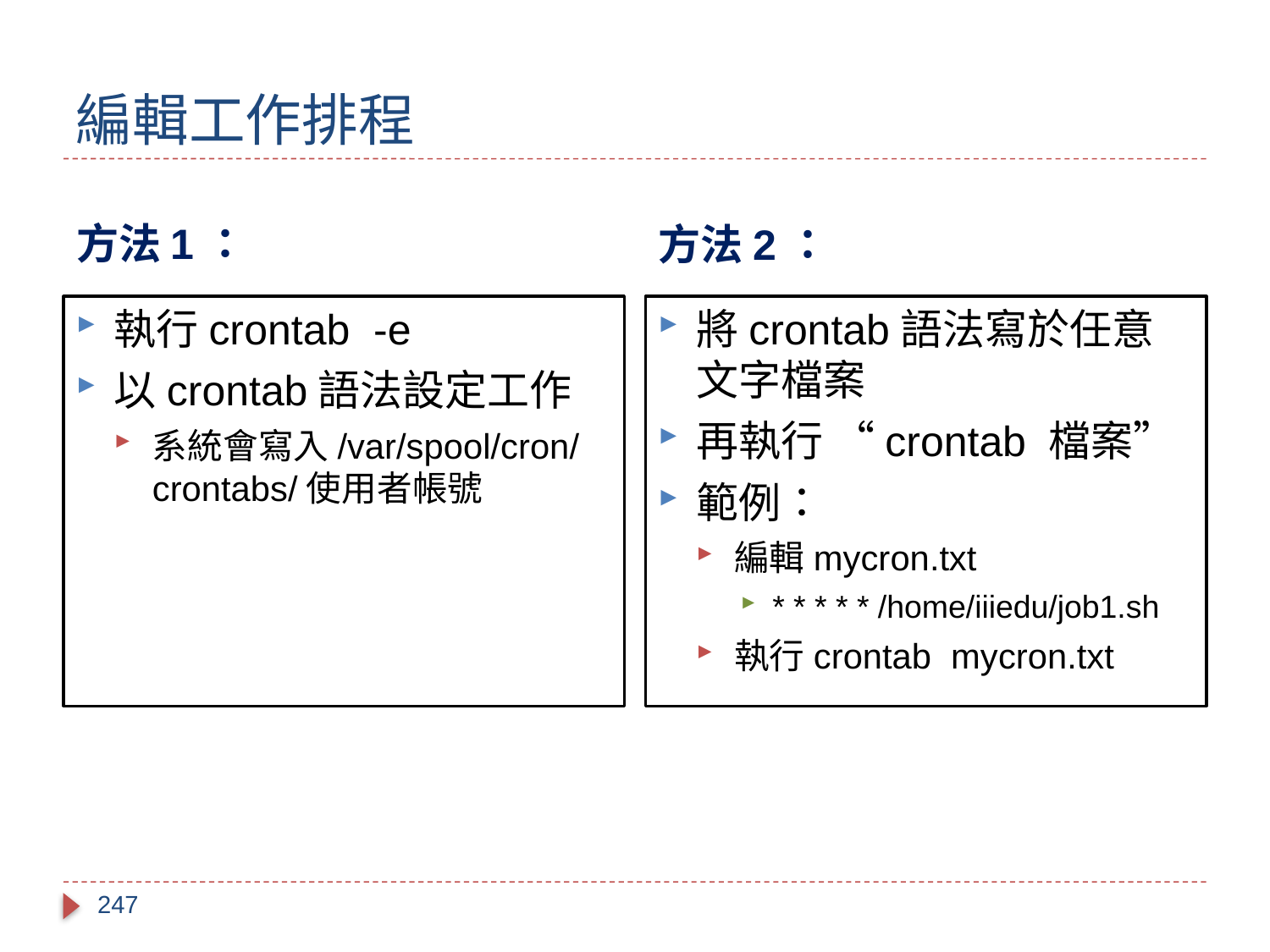

# 編輯工作排程
方法1：
方法2：
執行crontab  -e
以crontab語法設定工作
系統會寫入/var/spool/cron/crontabs/使用者帳號

將crontab語法寫於任意文字檔案
再執行 “crontab 檔案”
範例：
編輯mycron.txt
* * * * * /home/iiiedu/job1.sh
執行crontab  mycron.txt

247